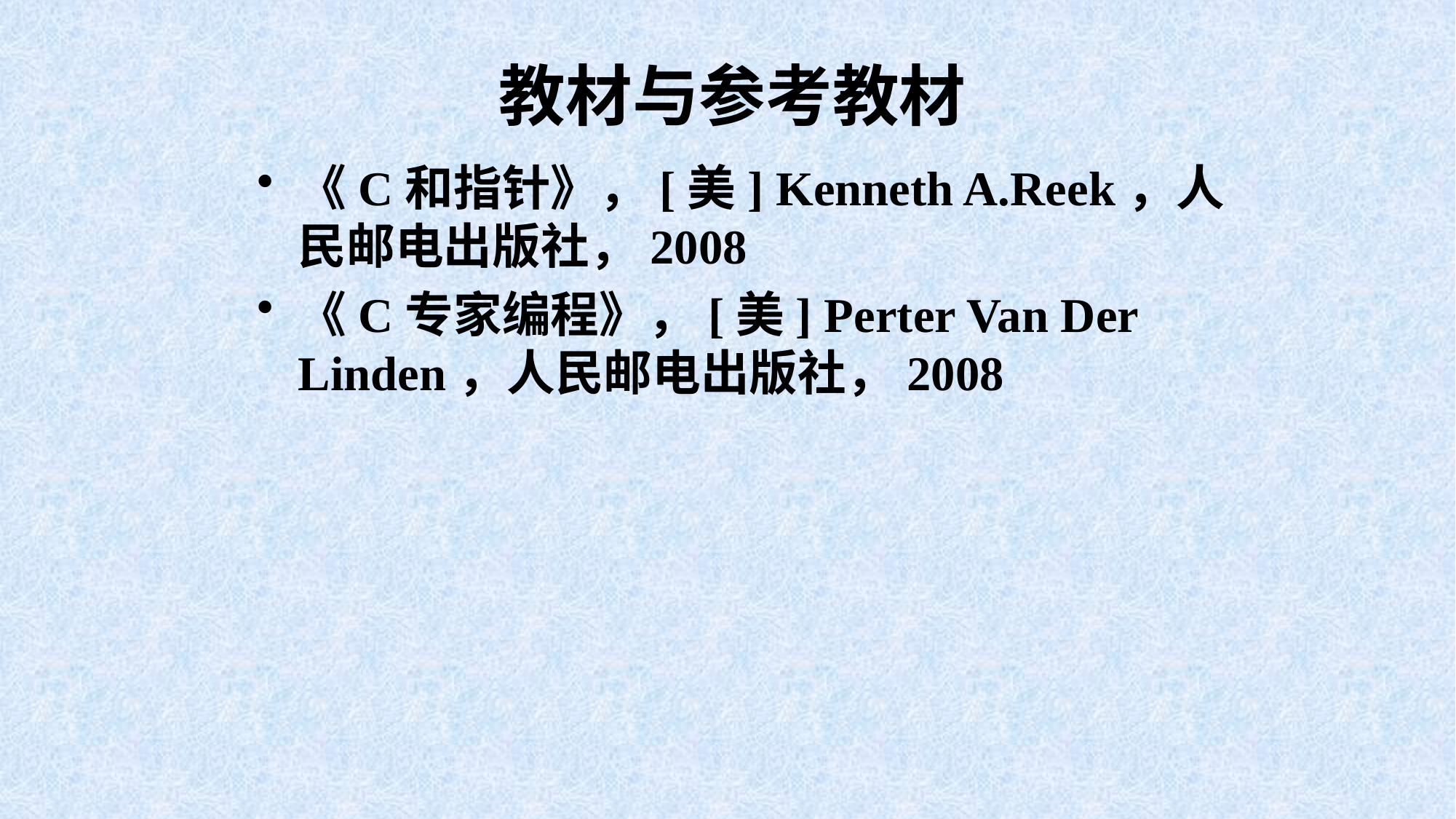

# 教材与参考教材
《C和指针》，[美] Kenneth A.Reek，人民邮电出版社，2008
《C专家编程》，[美] Perter Van Der Linden，人民邮电出版社，2008